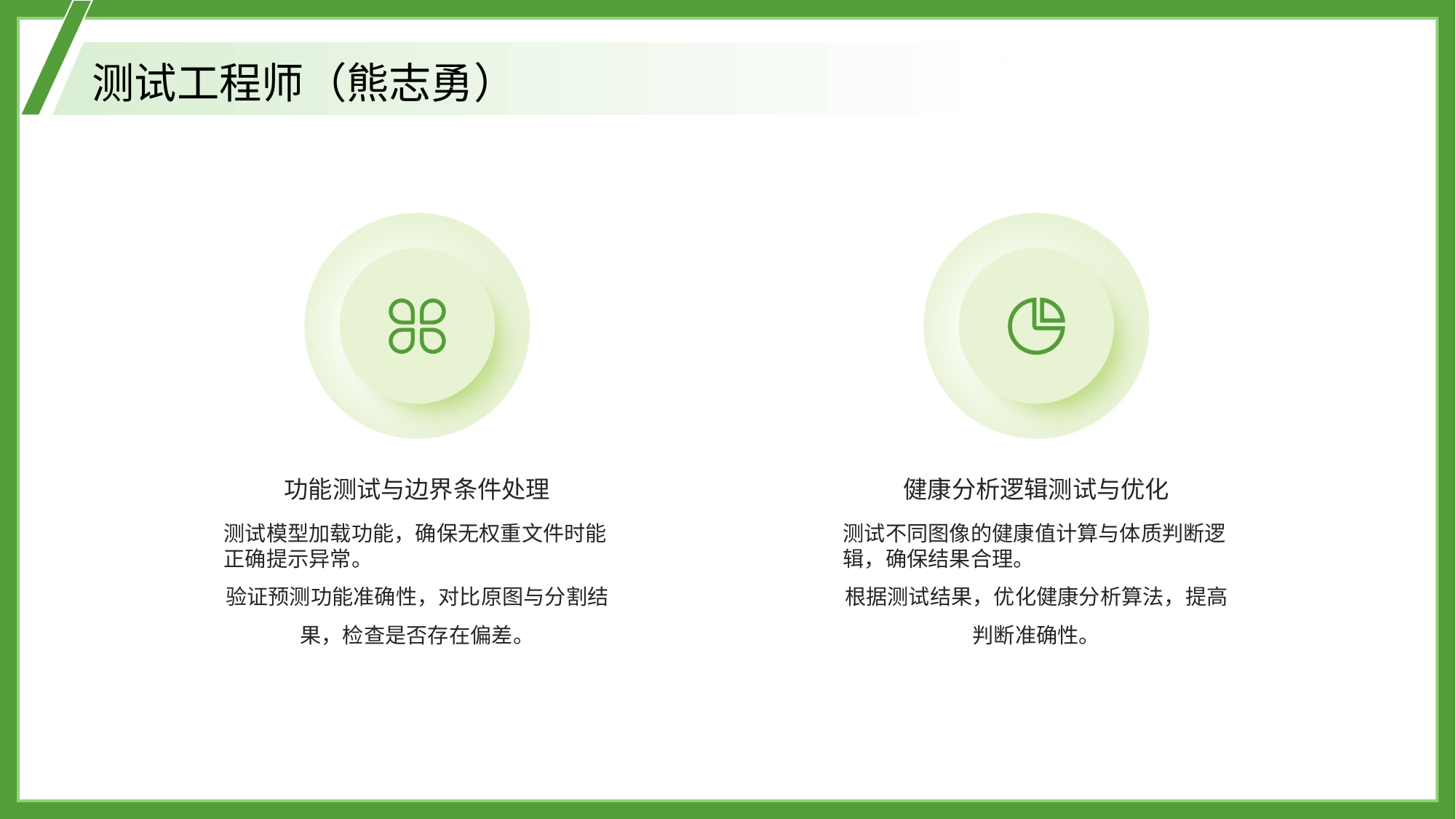

测试工程师（熊志勇）

功能测试与边界条件处理
健康分析逻辑测试与优化
测试不同图像的健康值计算与体质判断逻辑，确保结果合理。
根据测试结果，优化健康分析算法，提高判断准确性。
测试模型加载功能，确保无权重文件时能正确提示异常。
验证预测功能准确性，对比原图与分割结果，检查是否存在偏差。